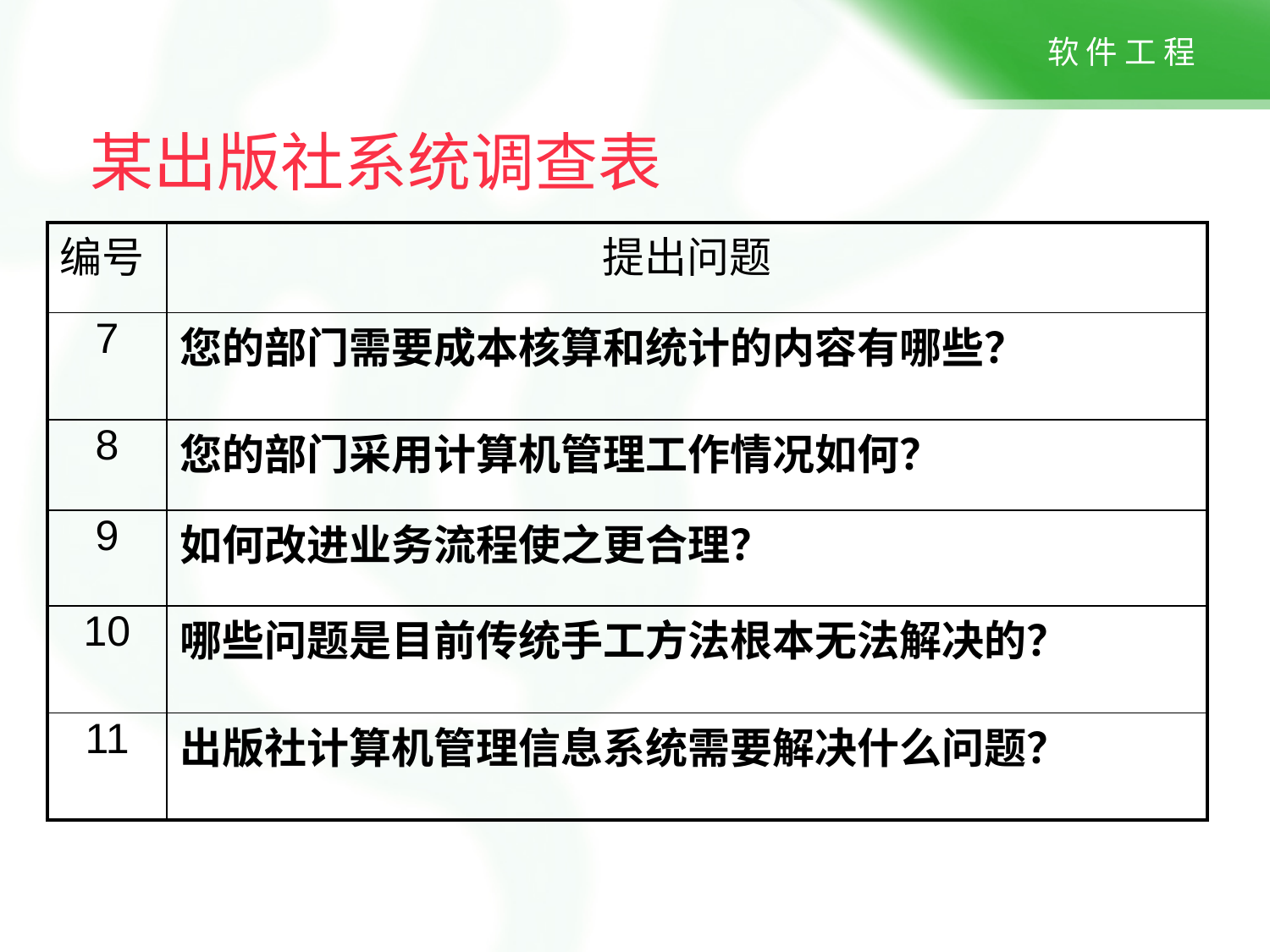

某出版社系统调查表
| 编号 | 提出问题 |
| --- | --- |
| 7 | 您的部门需要成本核算和统计的内容有哪些？ |
| 8 | 您的部门采用计算机管理工作情况如何？ |
| 9 | 如何改进业务流程使之更合理？ |
| 10 | 哪些问题是目前传统手工方法根本无法解决的？ |
| 11 | 出版社计算机管理信息系统需要解决什么问题？ |